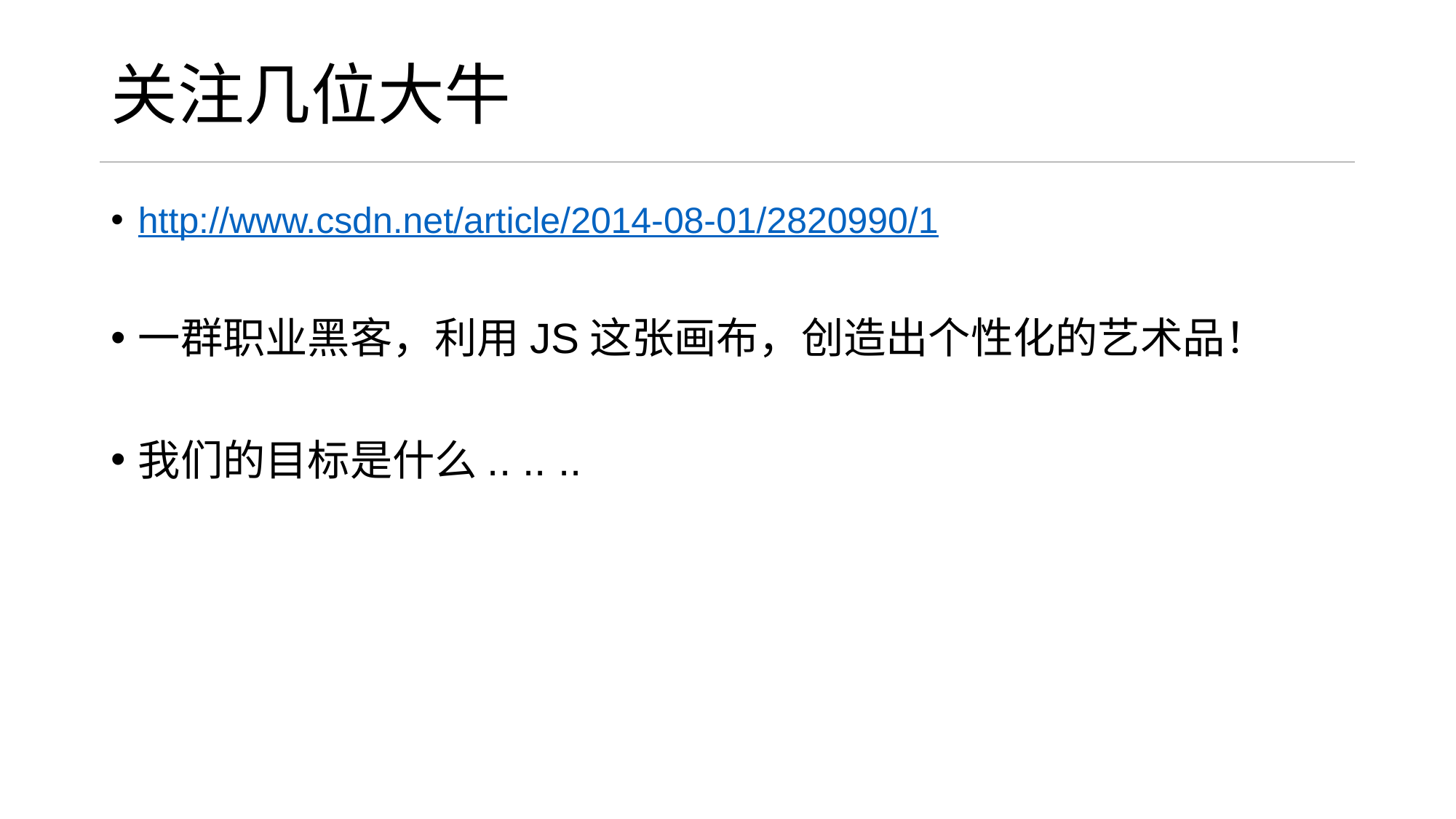

# 关注几位大牛
http://www.csdn.net/article/2014-08-01/2820990/1

一群职业黑客，利用JS这张画布，创造出个性化的艺术品！

我们的目标是什么.. .. ..